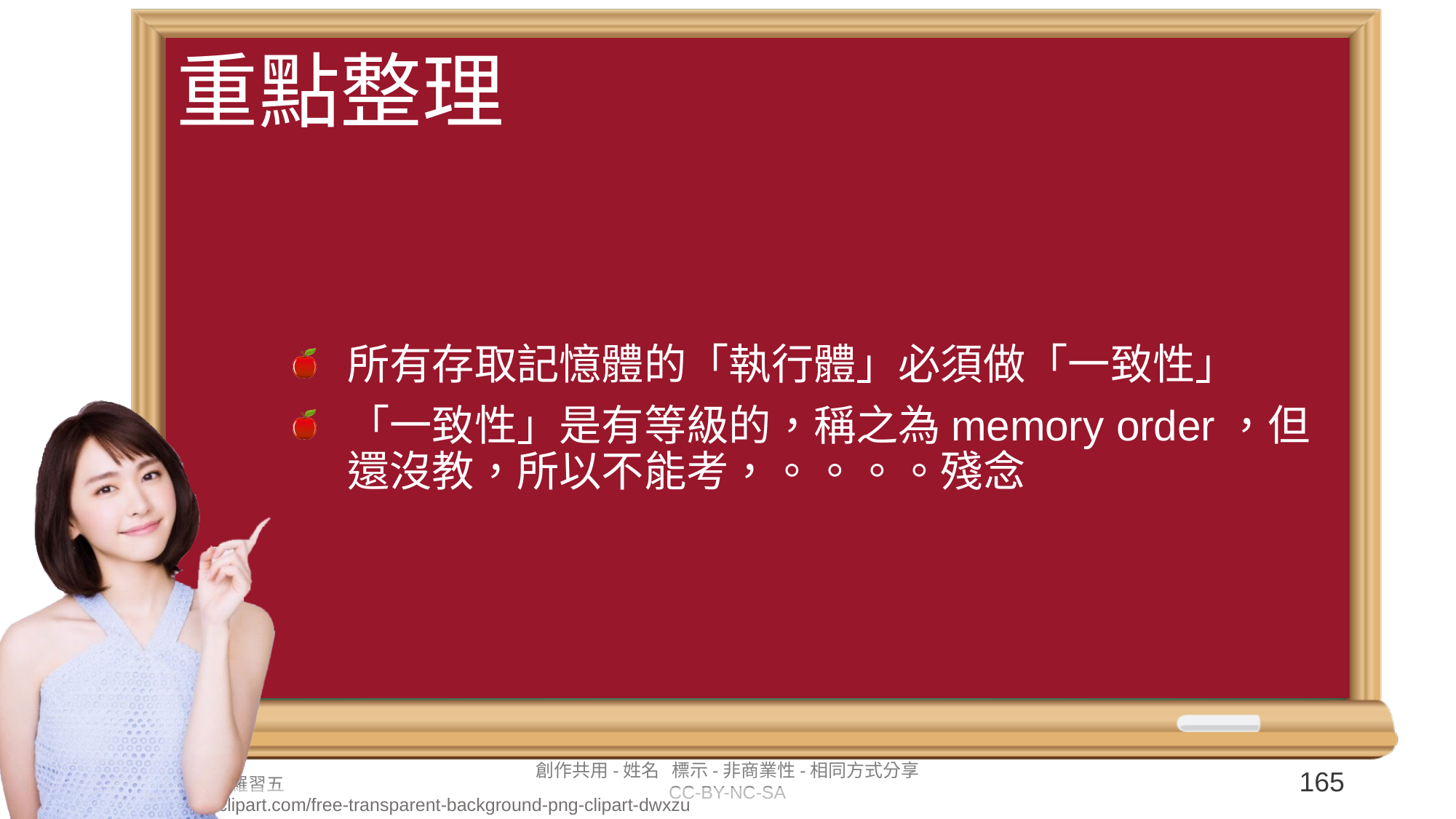

所有存取記憶體的「執行體」必須做「一致性」
「一致性」是有等級的，稱之為memory order，但還沒教，所以不能考，。。。。殘念